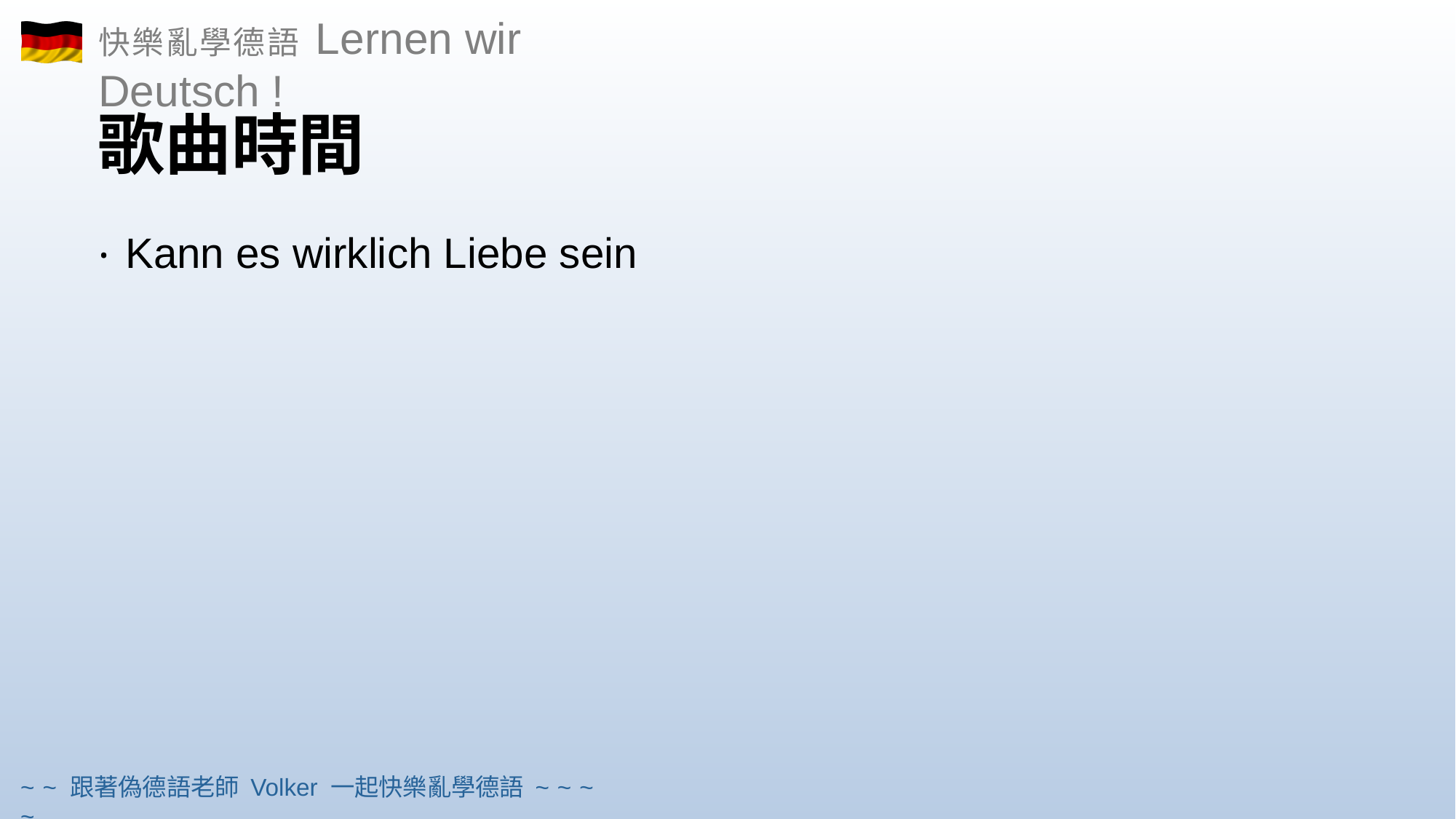

# 歌曲時間
Kann es wirklich Liebe sein